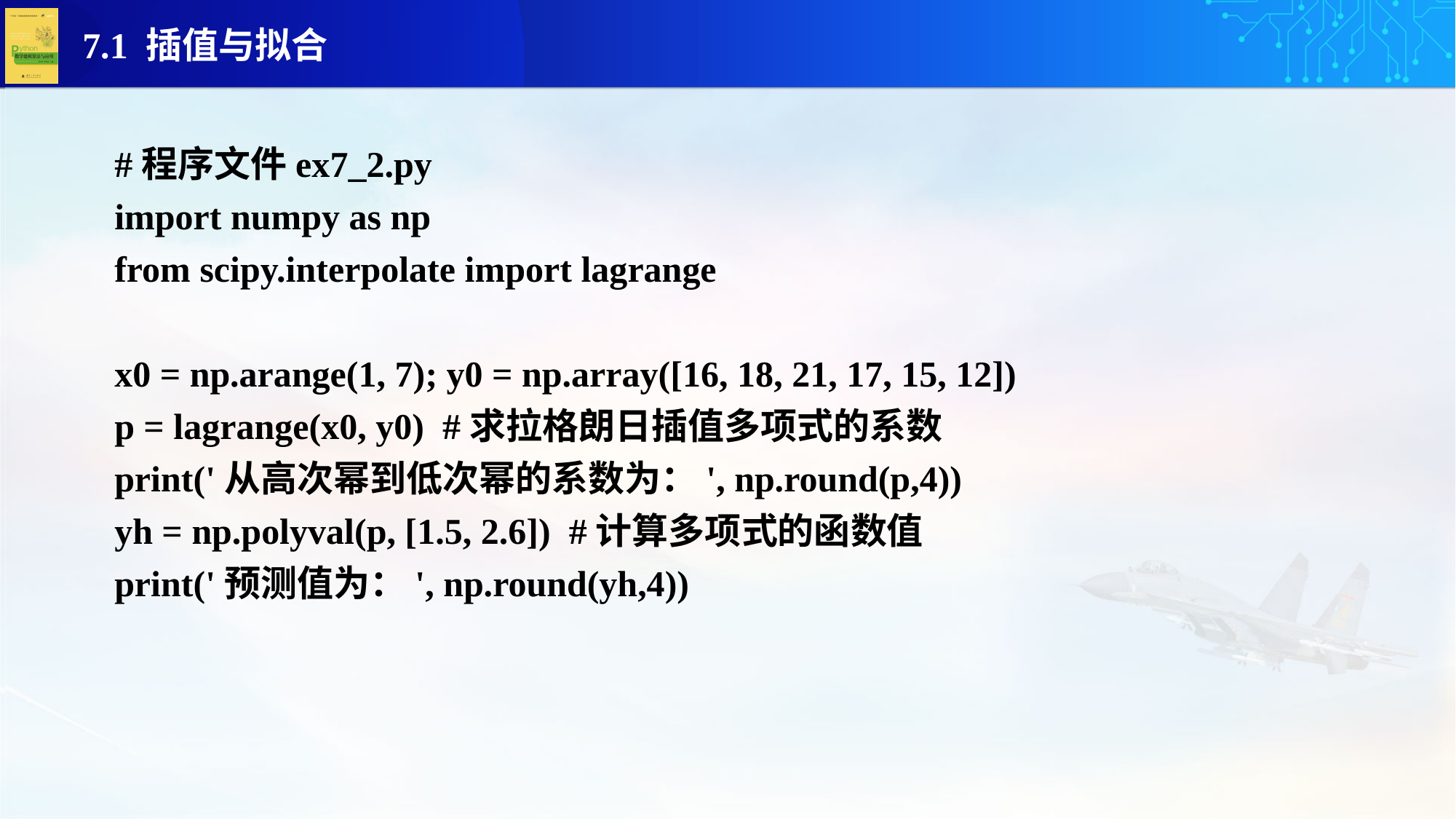

#程序文件ex7_2.py
import numpy as np
from scipy.interpolate import lagrange

x0 = np.arange(1, 7); y0 = np.array([16, 18, 21, 17, 15, 12])
p = lagrange(x0, y0)  #求拉格朗日插值多项式的系数
print('从高次幂到低次幂的系数为：', np.round(p,4))
yh = np.polyval(p, [1.5, 2.6])  #计算多项式的函数值
print('预测值为：', np.round(yh,4))